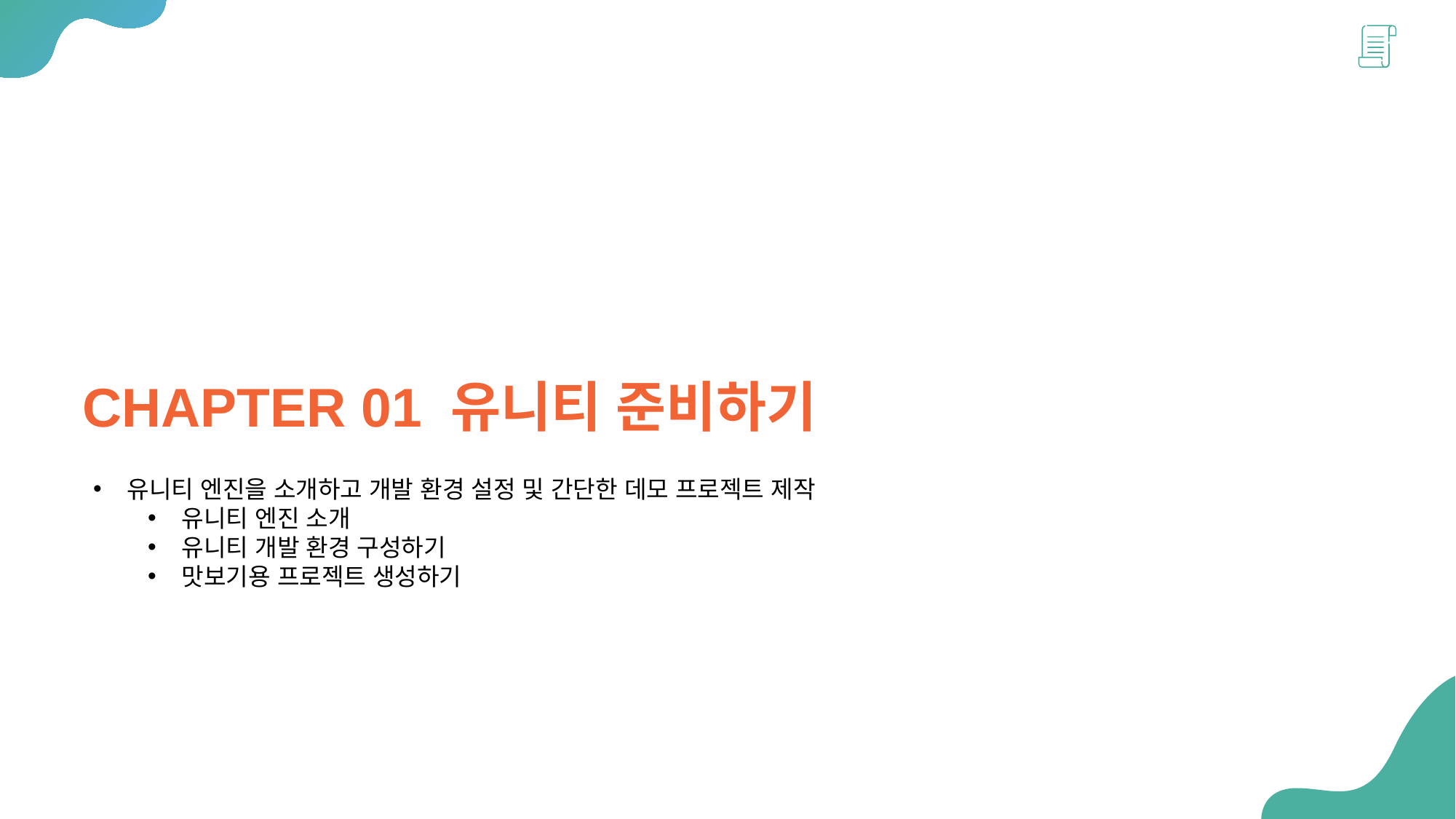

CHAPTER 01 유니티 준비하기
유니티 엔진을 소개하고 개발 환경 설정 및 간단한 데모 프로젝트 제작
유니티 엔진 소개
유니티 개발 환경 구성하기
맛보기용 프로젝트 생성하기